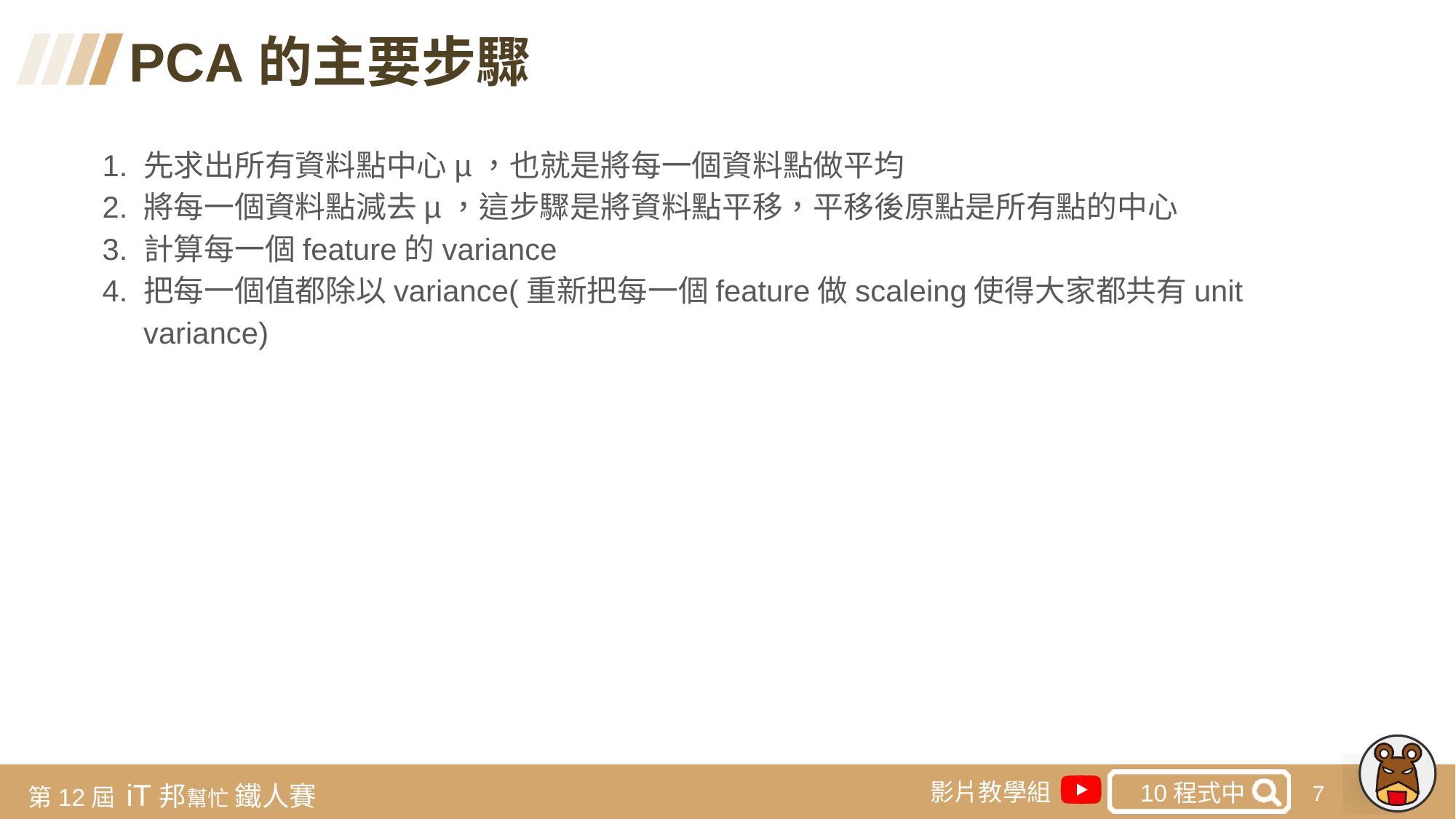

PCA的主要步驟
先求出所有資料點中心µ，也就是將每一個資料點做平均
將每一個資料點減去µ，這步驟是將資料點平移，平移後原點是所有點的中心
計算每一個feature的variance
把每一個值都除以variance(重新把每一個feature做scaleing使得大家都共有unit variance)